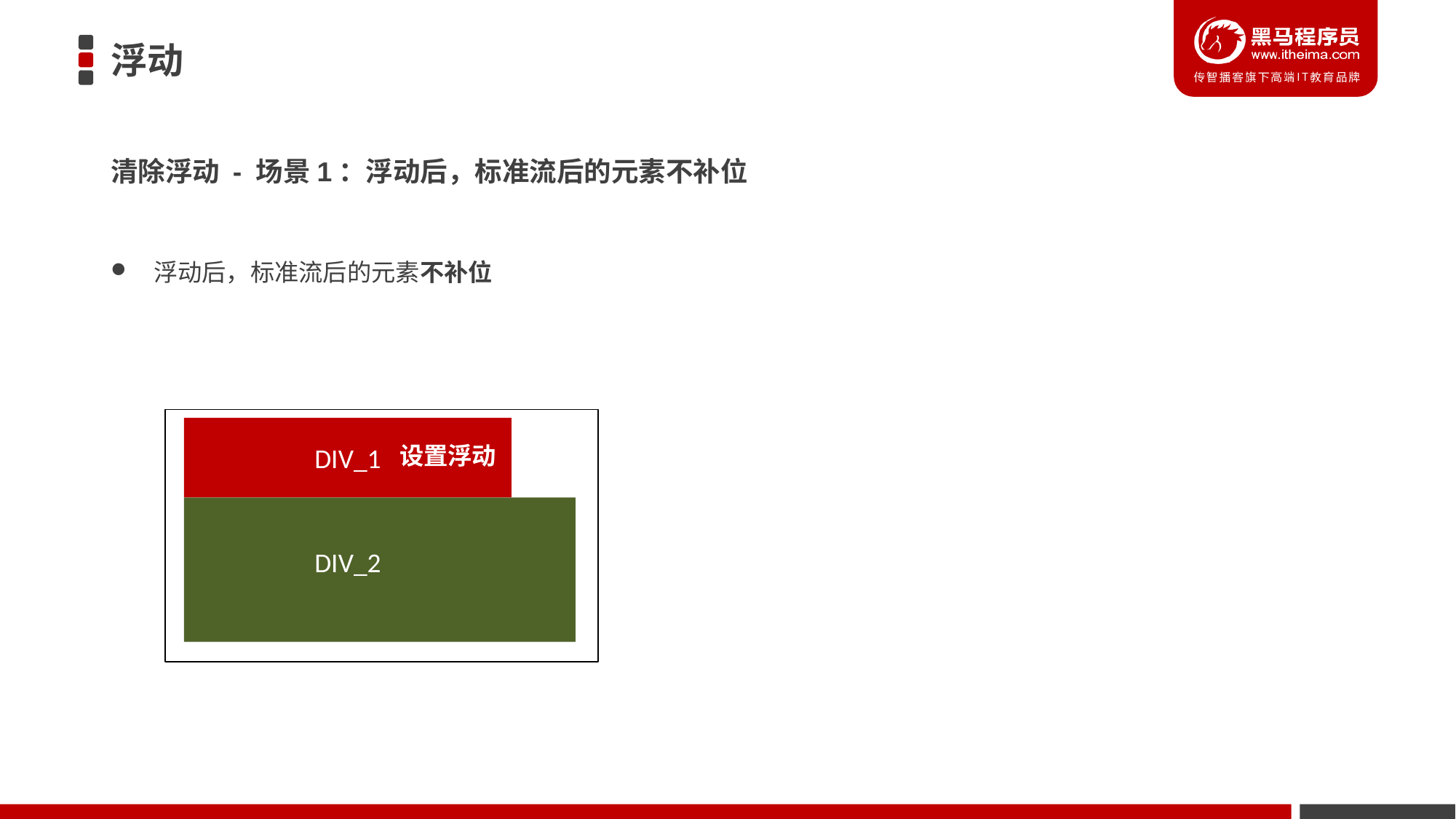

# 浮动
清除浮动 - 场景1：浮动后，标准流后的元素不补位
浮动后，标准流后的元素不补位

DIV_1
设置浮动

DIV_2